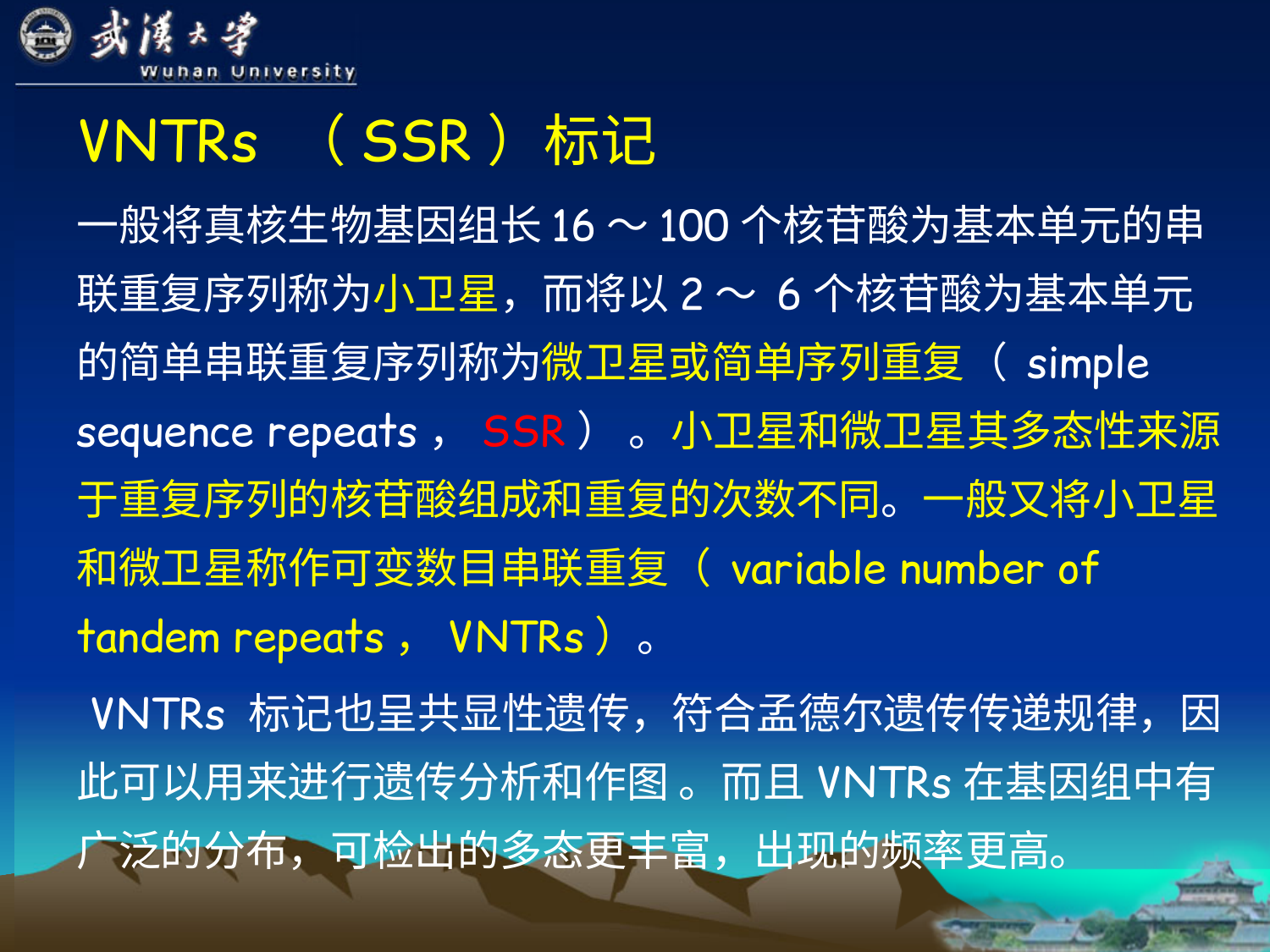

VNTRs （SSR）标记
一般将真核生物基因组长16～100个核苷酸为基本单元的串联重复序列称为小卫星，而将以2～ 6个核苷酸为基本单元的简单串联重复序列称为微卫星或简单序列重复（ simple sequence repeats，SSR） 。小卫星和微卫星其多态性来源于重复序列的核苷酸组成和重复的次数不同。一般又将小卫星和微卫星称作可变数目串联重复（ variable number of tandem repeats，VNTRs）。
 VNTRs 标记也呈共显性遗传，符合孟德尔遗传传递规律，因此可以用来进行遗传分析和作图 。而且VNTRs在基因组中有广泛的分布，可检出的多态更丰富，出现的频率更高。